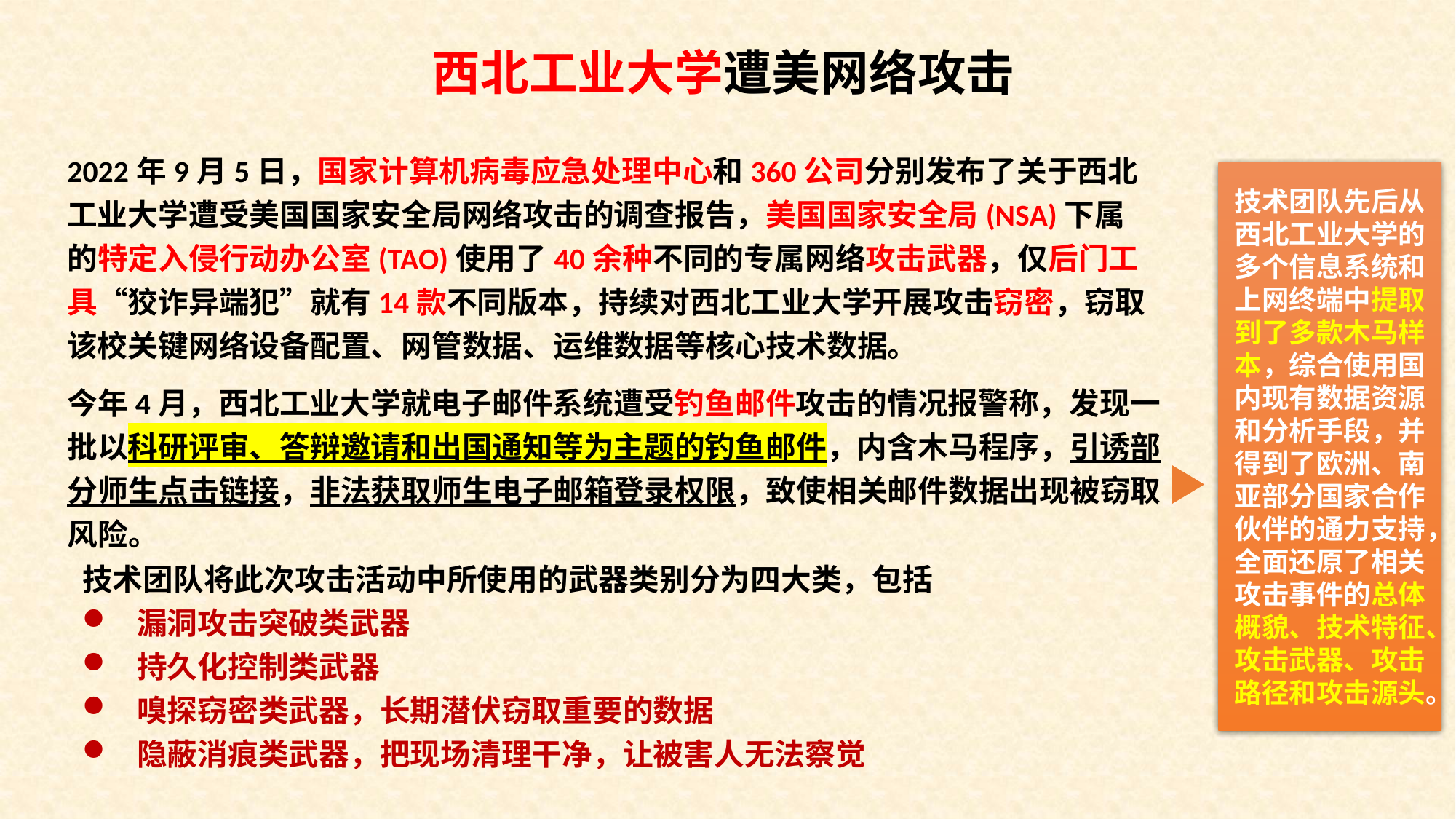

西北工业大学遭美网络攻击
2022年9月5日，国家计算机病毒应急处理中心和360公司分别发布了关于西北工业大学遭受美国国家安全局网络攻击的调查报告，美国国家安全局(NSA)下属的特定入侵行动办公室(TAO)使用了40余种不同的专属网络攻击武器，仅后门工具“狡诈异端犯”就有14款不同版本，持续对西北工业大学开展攻击窃密，窃取该校关键网络设备配置、网管数据、运维数据等核心技术数据。
技术团队先后从西北工业大学的多个信息系统和上网终端中提取到了多款木马样本，综合使用国内现有数据资源和分析手段，并得到了欧洲、南亚部分国家合作伙伴的通力支持，全面还原了相关攻击事件的总体概貌、技术特征、攻击武器、攻击路径和攻击源头。
今年4月，西北工业大学就电子邮件系统遭受钓鱼邮件攻击的情况报警称，发现一批以科研评审、答辩邀请和出国通知等为主题的钓鱼邮件，内含木马程序，引诱部分师生点击链接，非法获取师生电子邮箱登录权限，致使相关邮件数据出现被窃取风险。

技术团队将此次攻击活动中所使用的武器类别分为四大类，包括
漏洞攻击突破类武器
持久化控制类武器
嗅探窃密类武器，长期潜伏窃取重要的数据
隐蔽消痕类武器，把现场清理干净，让被害人无法察觉